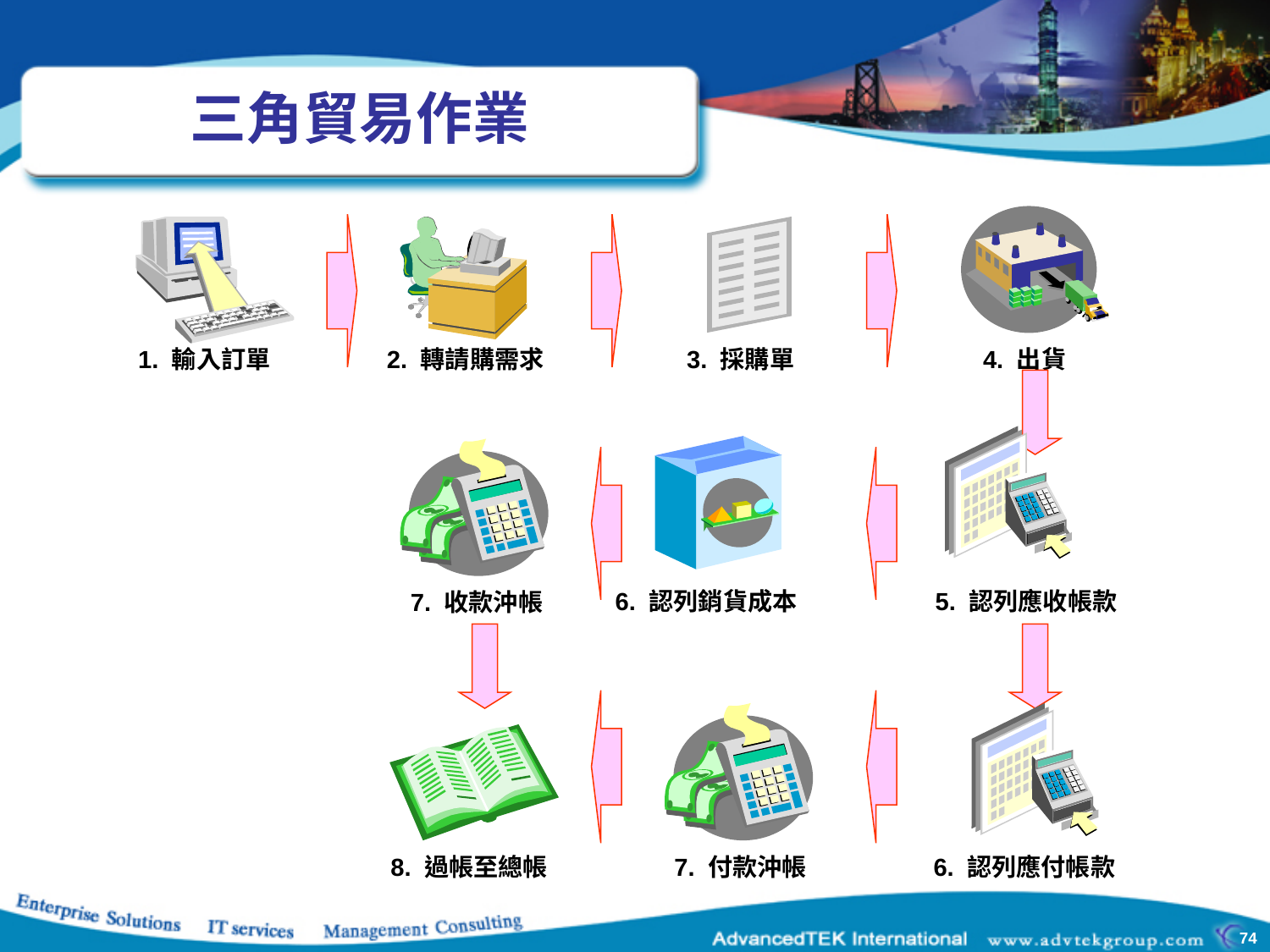

# 三角貿易作業

1. 輸入訂單
    2. 轉請購需求
3. 採購單
4. 出貨

6. 認列銷貨成本
5. 認列應收帳款

       7. 收款沖帳

     8. 過帳至總帳
7. 付款沖帳
6. 認列應付帳款
74